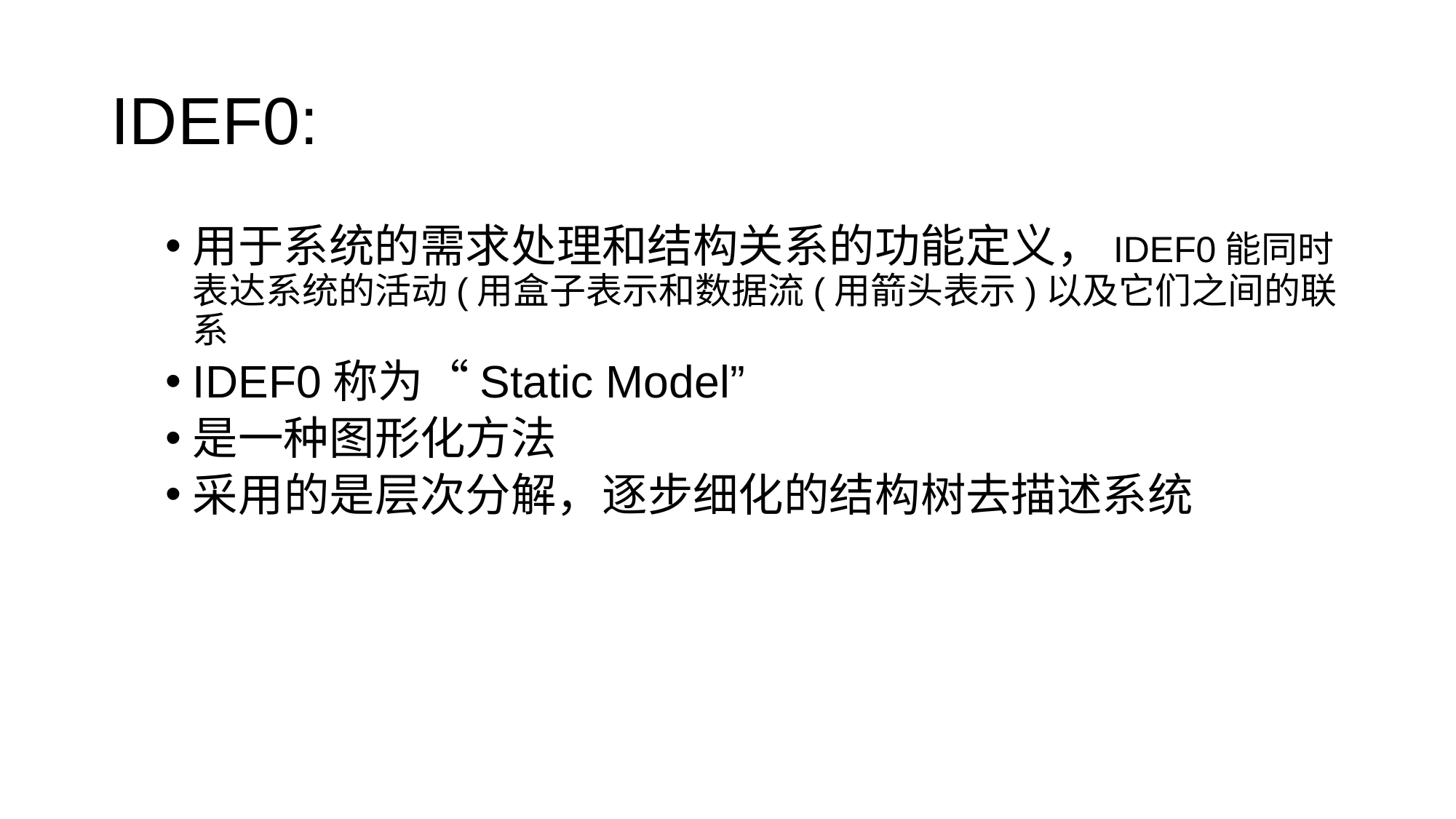

# IDEF0:
用于系统的需求处理和结构关系的功能定义，IDEF0能同时表达系统的活动(用盒子表示和数据流(用箭头表示)以及它们之间的联系
IDEF0称为“Static Model”
是一种图形化方法
采用的是层次分解，逐步细化的结构树去描述系统